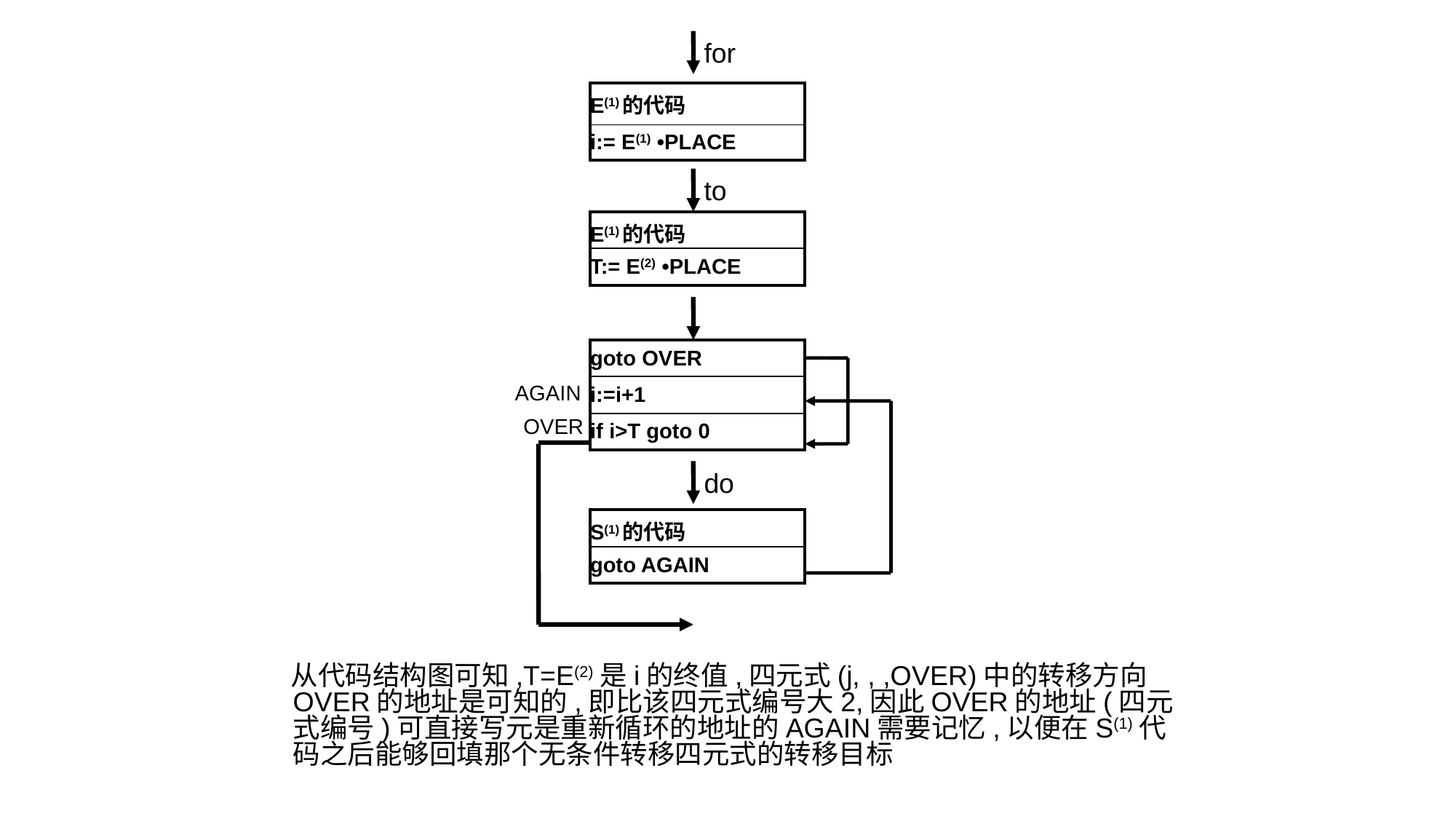

for

| E(1)的代码 |
| --- |
| i:= E(1) •PLACE |
to

| E(1)的代码 |
| --- |
| T:= E(2) •PLACE |

| goto OVER |
| --- |
| i:=i+1 |
| if i>T goto 0 |

AGAIN

OVER

do

| S(1)的代码 |
| --- |
| goto AGAIN |

   从代码结构图可知,T=E(2)是i的终值,四元式(j, , ,OVER)中的转移方向OVER的地址是可知的,即比该四元式编号大2,因此OVER的地址(四元式编号)可直接写元是重新循环的地址的AGAIN需要记忆,以便在S(1)代码之后能够回填那个无条件转移四元式的转移目标